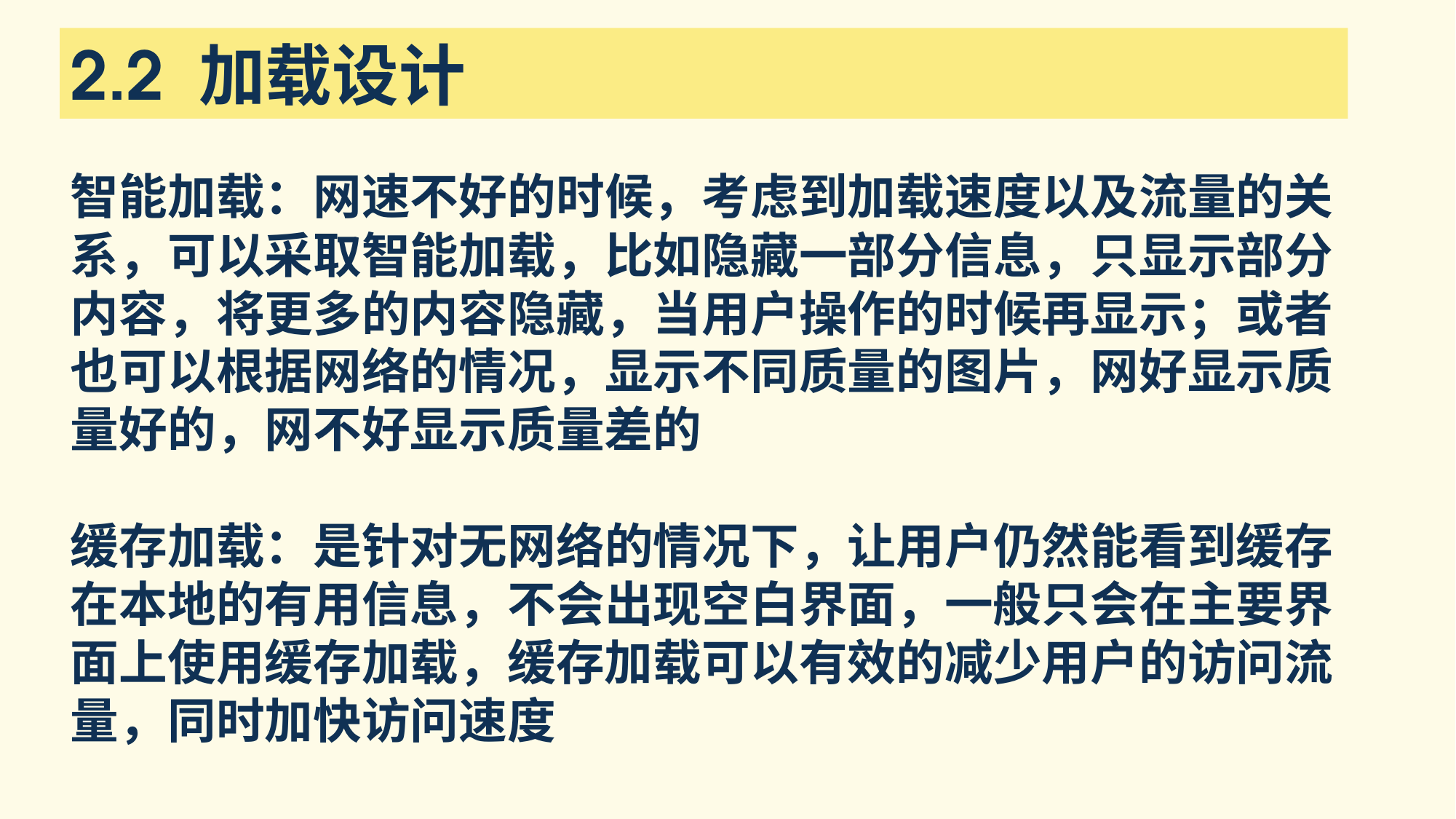

2.2 加载设计

### Chart

| Category |
|---|
智能加载：网速不好的时候，考虑到加载速度以及流量的关系，可以采取智能加载，比如隐藏一部分信息，只显示部分内容，将更多的内容隐藏，当用户操作的时候再显示；或者也可以根据网络的情况，显示不同质量的图片，网好显示质量好的，网不好显示质量差的

缓存加载：是针对无网络的情况下，让用户仍然能看到缓存在本地的有用信息，不会出现空白界面，一般只会在主要界面上使用缓存加载，缓存加载可以有效的减少用户的访问流量，同时加快访问速度